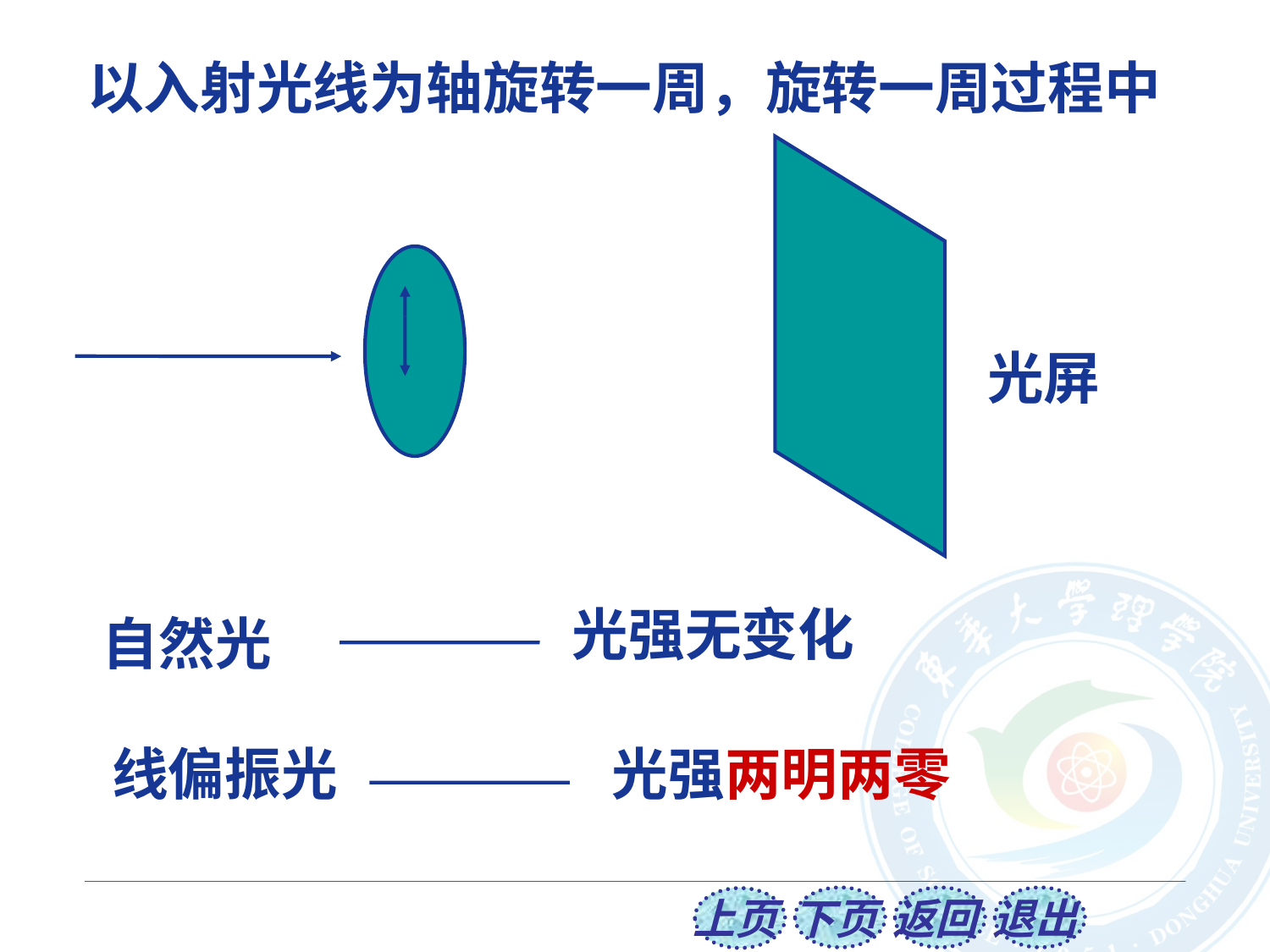

以入射光线为轴旋转一周，旋转一周过程中

光屏

光强无变化
自然光

线偏振光
光强两明两零